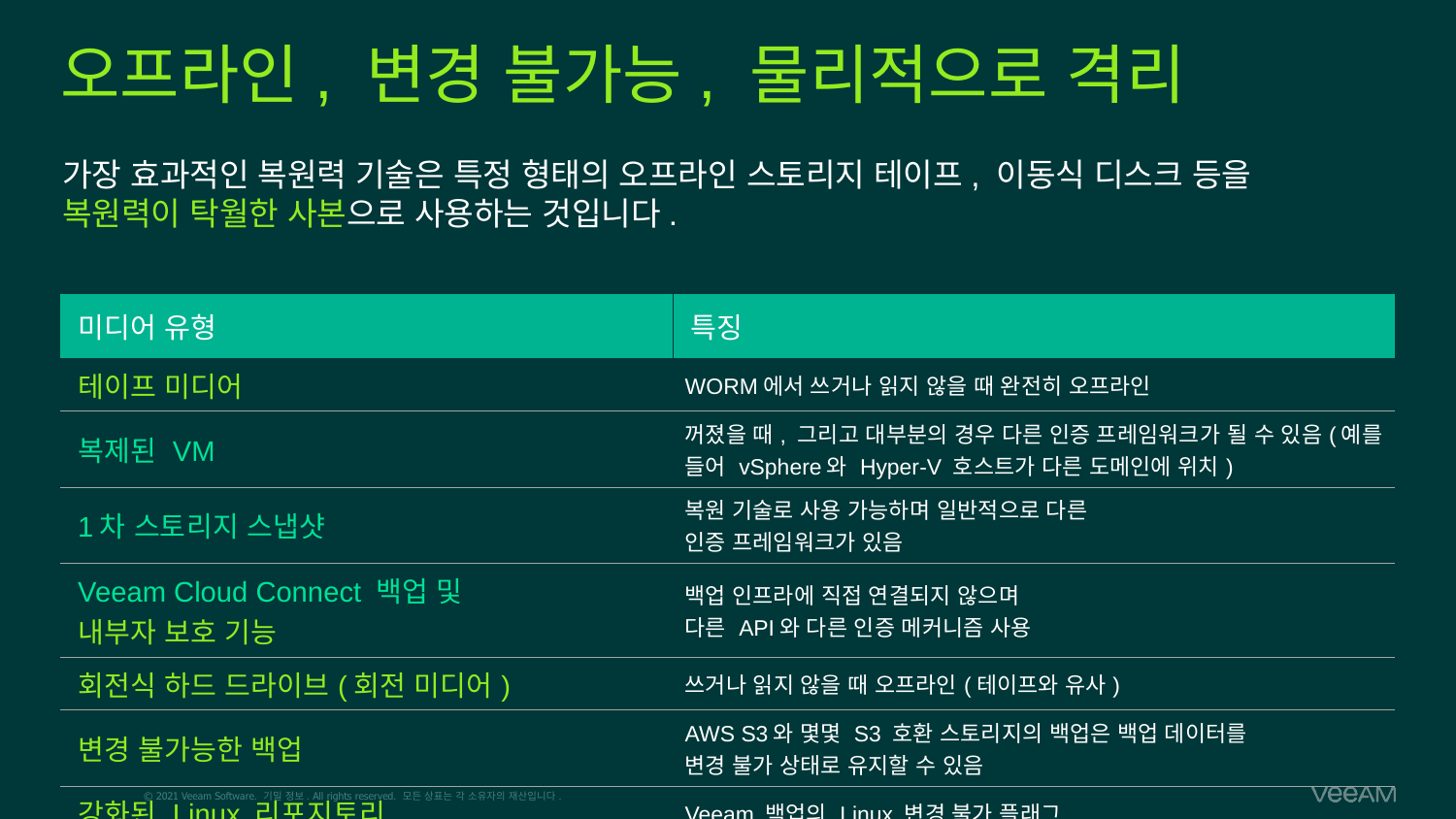

# 오프라인, 변경 불가능, 물리적으로 격리
가장 효과적인 복원력 기술은 특정 형태의 오프라인 스토리지 테이프, 이동식 디스크 등을 복원력이 탁월한 사본으로 사용하는 것입니다.
| 미디어 유형 | 특징 |
| --- | --- |
| 테이프 미디어 | WORM에서 쓰거나 읽지 않을 때 완전히 오프라인 |
| 복제된 VM | 꺼졌을 때, 그리고 대부분의 경우 다른 인증 프레임워크가 될 수 있음(예를 들어 vSphere와 Hyper-V 호스트가 다른 도메인에 위치) |
| 1차 스토리지 스냅샷 | 복원 기술로 사용 가능하며 일반적으로 다른 인증 프레임워크가 있음 |
| Veeam Cloud Connect 백업 및 내부자 보호 기능 | 백업 인프라에 직접 연결되지 않으며 다른 API와 다른 인증 메커니즘 사용 |
| 회전식 하드 드라이브(회전 미디어) | 쓰거나 읽지 않을 때 오프라인(테이프와 유사) |
| 변경 불가능한 백업 | AWS S3와 몇몇 S3 호환 스토리지의 백업은 백업 데이터를 변경 불가 상태로 유지할 수 있음 |
| 강화된 Linux 리포지토리 | Veeam 백업의 Linux 변경 불가 플래그 |